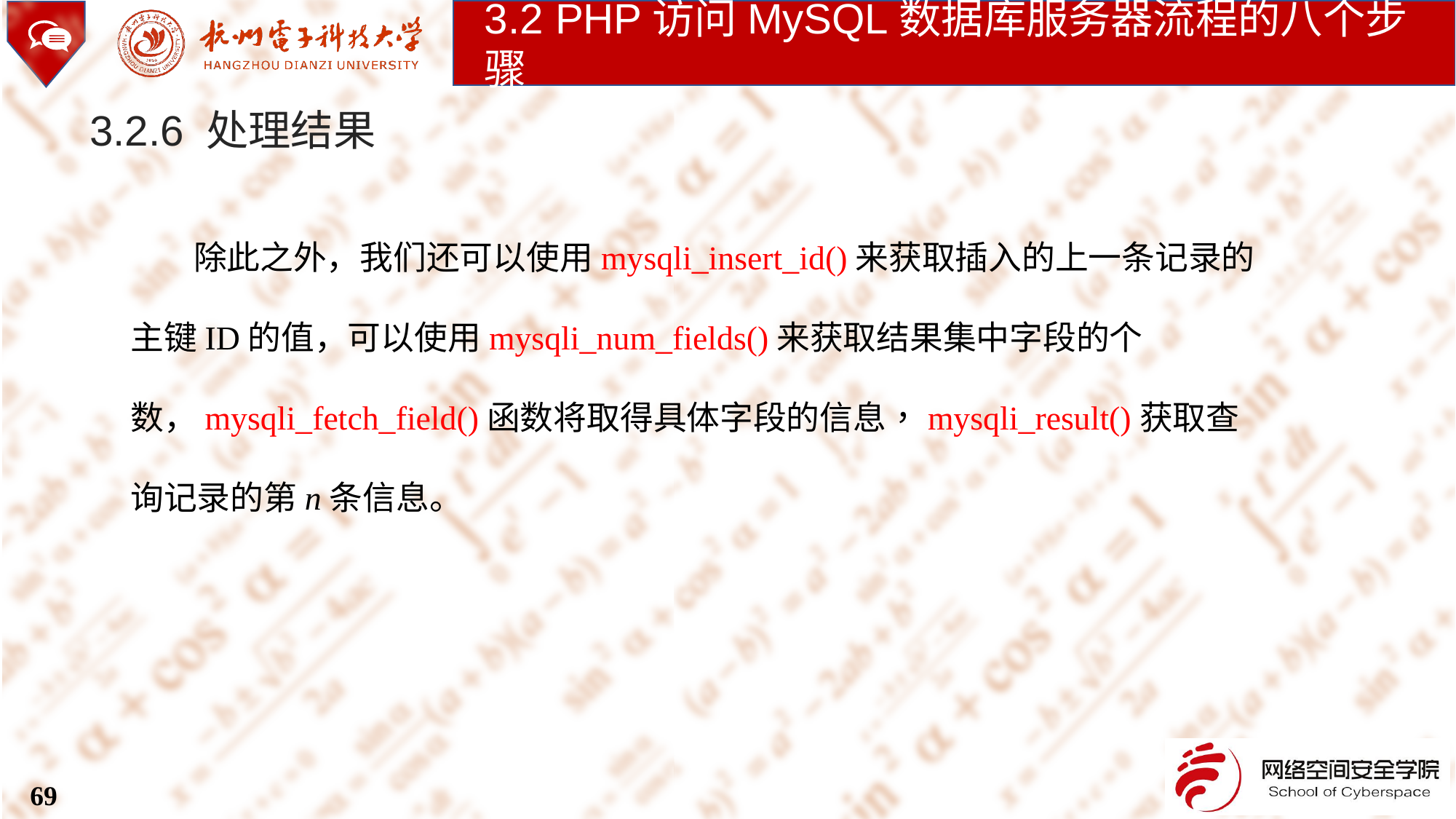

3.2 PHP访问MySQL数据库服务器流程的八个步骤
3.2.6 处理结果
除此之外，我们还可以使用mysqli_insert_id()来获取插入的上一条记录的主键ID的值，可以使用mysqli_num_fields()来获取结果集中字段的个数，mysqli_fetch_field()函数将取得具体字段的信息，mysqli_result()获取查询记录的第n条信息。
69